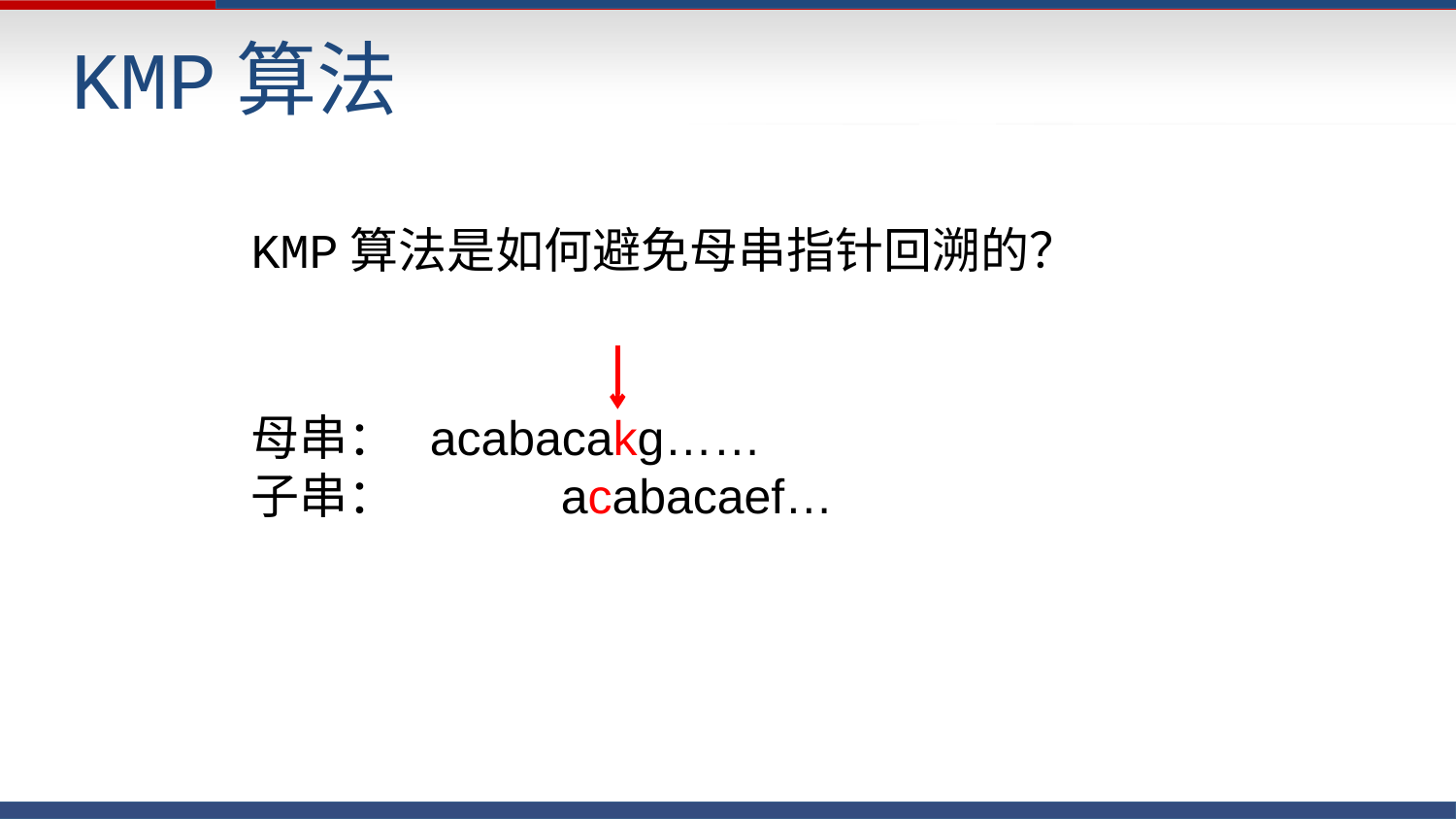

# KMP算法

KMP算法是如何避免母串指针回溯的？

母串：  acabacakg……
子串：              acabacaef…